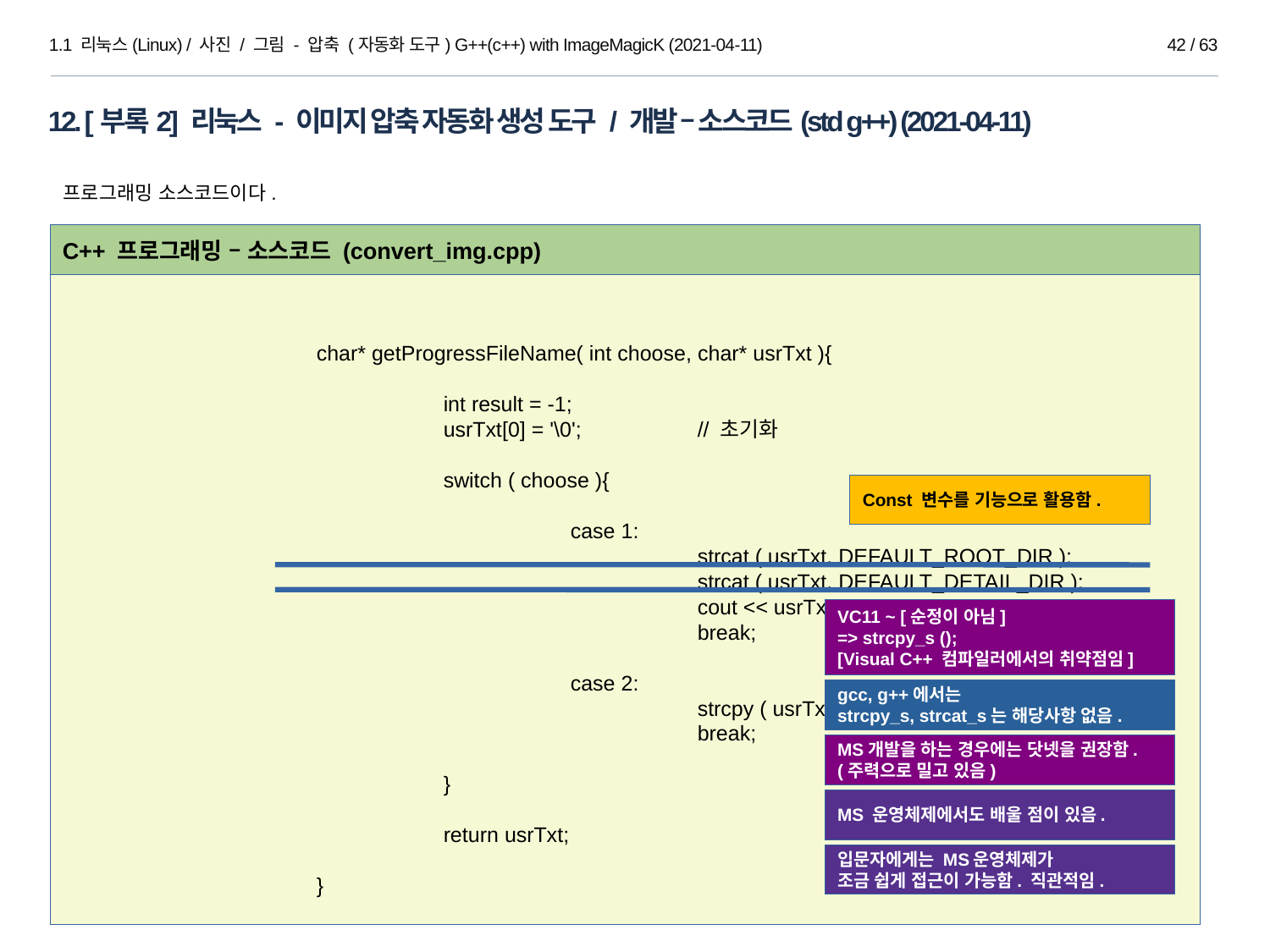

1.1 리눅스(Linux) / 사진 / 그림 - 압축 (자동화 도구) G++(c++) with ImageMagicK (2021-04-11)
42 / 63

12. [부록2] 리눅스 - 이미지 압축 자동화 생성 도구 / 개발 – 소스코드(std g++) (2021-04-11)
프로그래밍 소스코드이다.
C++ 프로그래밍 – 소스코드 (convert_img.cpp)

		char* getProgressFileName( int choose, char* usrTxt ){

			int result = -1;
			usrTxt[0] = '\0';	// 초기화

			switch ( choose ){

				case 1:
				 	strcat ( usrTxt, DEFAULT_ROOT_DIR );
				 	strcat ( usrTxt, DEFAULT_DETAIL_DIR );
				 	cout << usrTxt;
					break;

				case 2:
				 	strcpy ( usrTxt, this->getCustomDir () );
					break;

			}

			return usrTxt;

		}
Const 변수를 기능으로 활용함.

VC11 ~ [순정이 아님]
=> strcpy_s ();
[Visual C++ 컴파일러에서의 취약점임]
gcc, g++에서는
strcpy_s, strcat_s는 해당사항 없음.
MS개발을 하는 경우에는 닷넷을 권장함.
(주력으로 밀고 있음)
MS 운영체제에서도 배울 점이 있음.
입문자에게는 MS운영체제가
조금 쉽게 접근이 가능함. 직관적임.